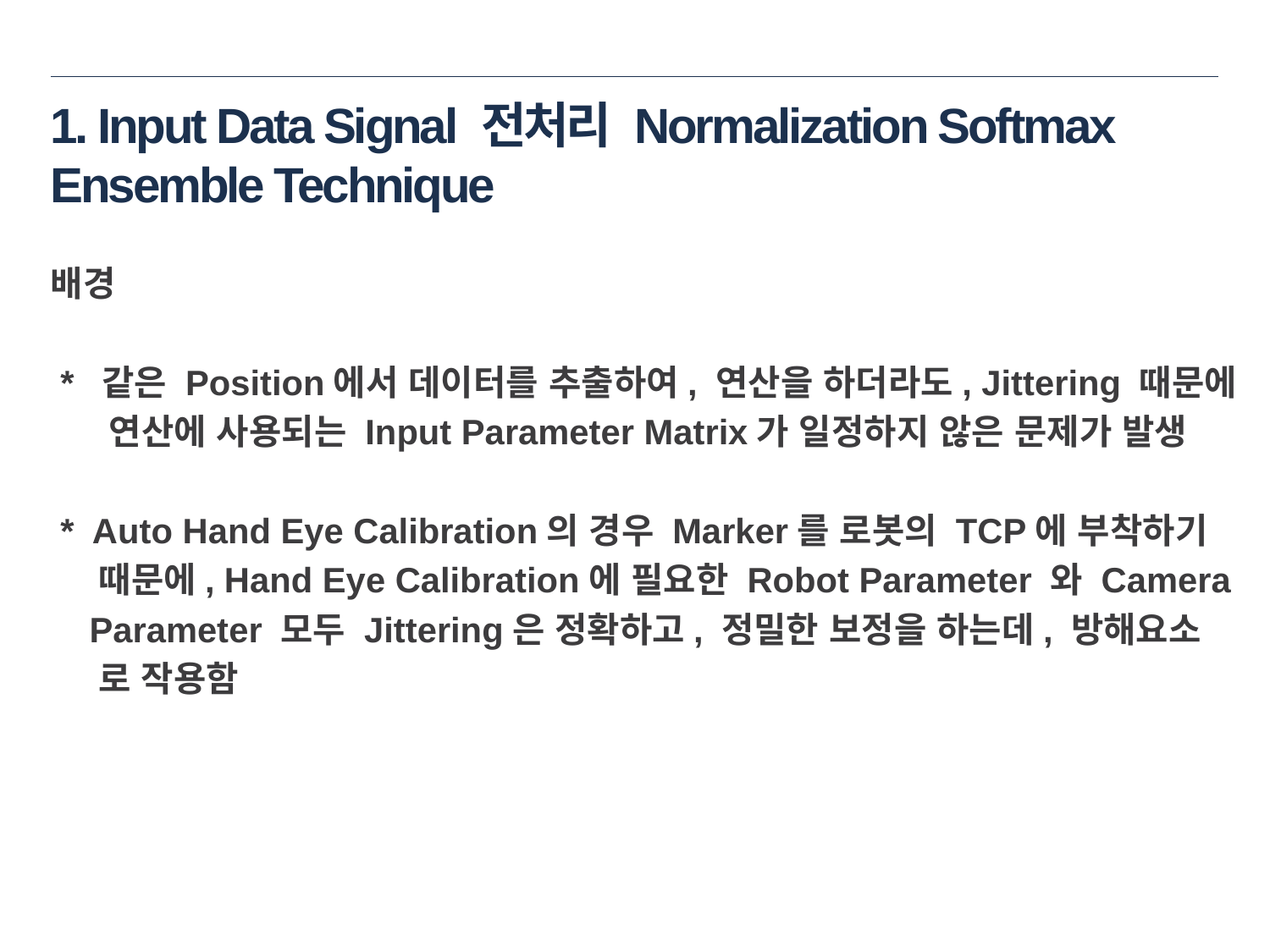

# 1. Input Data Signal 전처리 Normalization Softmax Ensemble Technique

배경

 *  같은 Position에서 데이터를 추출하여, 연산을 하더라도, Jittering 때문에
     연산에 사용되는 Input Parameter Matrix가 일정하지 않은 문제가 발생

 *  Auto Hand Eye Calibration의 경우 Marker를 로봇의 TCP에 부착하기
    때문에, Hand Eye Calibration에 필요한 Robot Parameter 와 Camera
    Parameter 모두 Jittering은 정확하고, 정밀한 보정을 하는데, 방해요소
    로 작용함